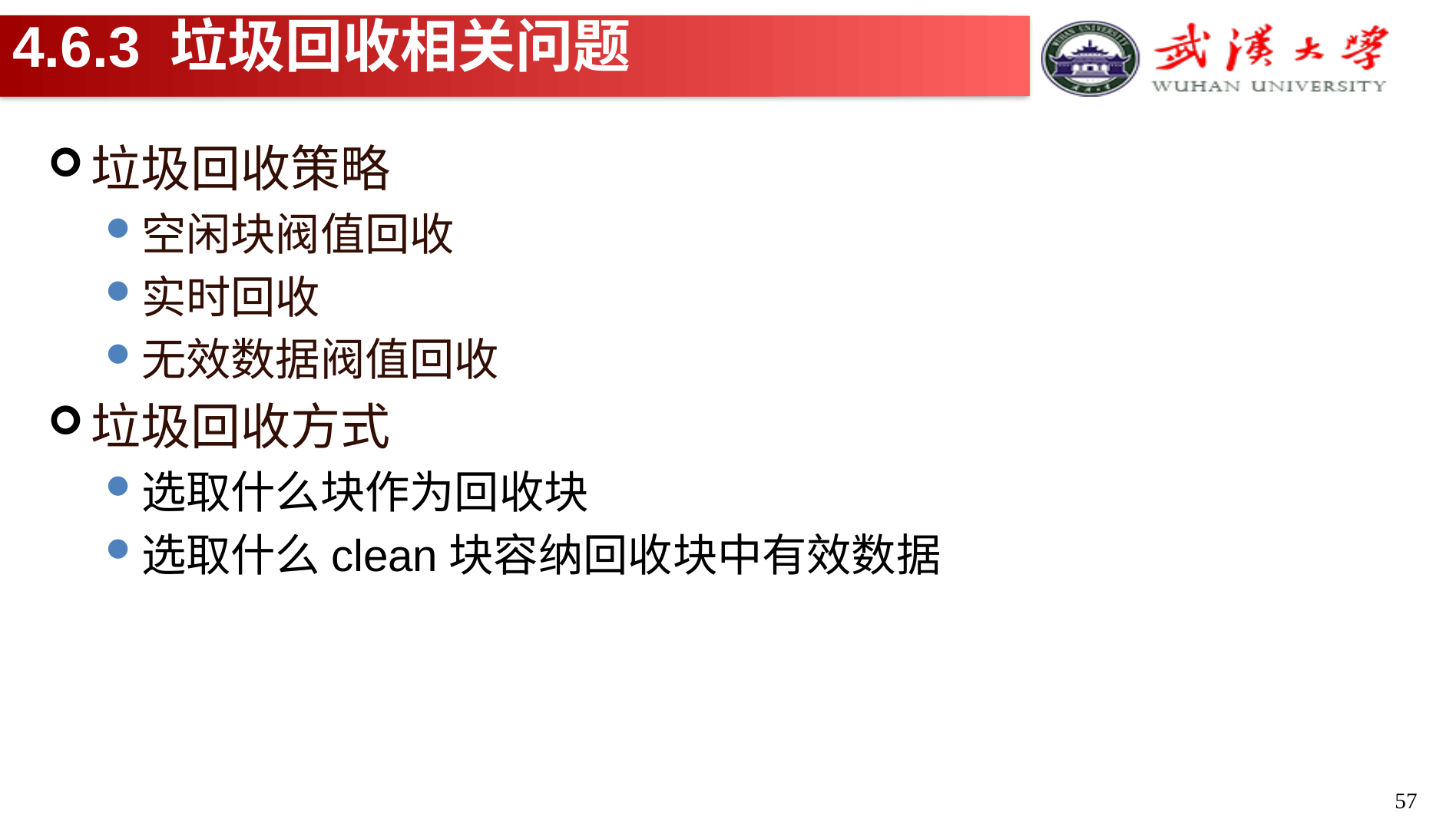

# 4.6.3 垃圾回收相关问题
垃圾回收策略
空闲块阀值回收
实时回收
无效数据阀值回收
垃圾回收方式
选取什么块作为回收块
选取什么clean块容纳回收块中有效数据